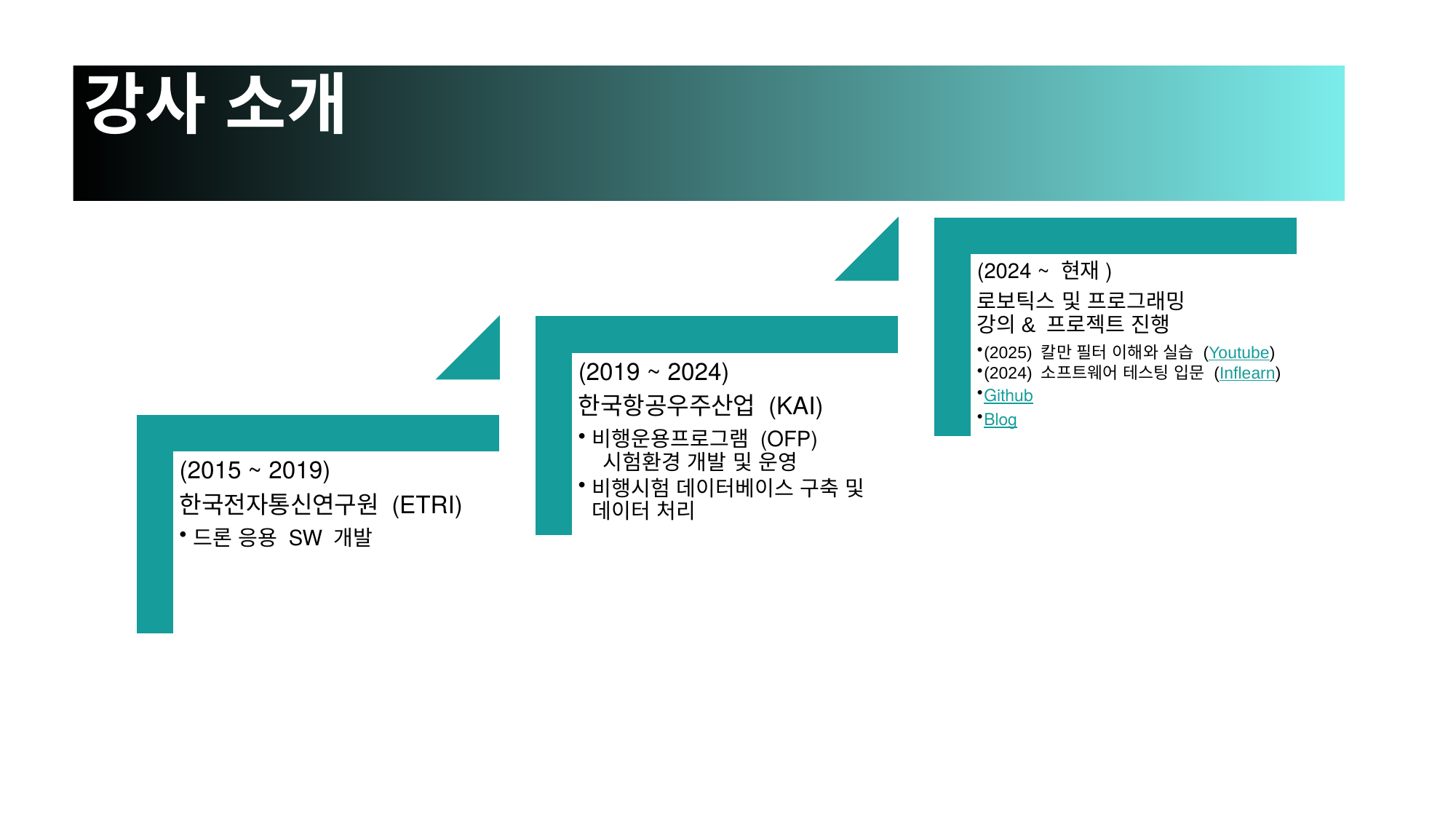

# 강사 소개
(2015 ~ 2019)
한국전자통신연구원 (ETRI)
드론 응용 SW 개발
(2019 ~ 2024)
한국항공우주산업 (KAI)
비행운용프로그램 (OFP)
 시험환경 개발 및 운영
비행시험 데이터베이스 구축 및
데이터 처리
(2024 ~ 현재)
로보틱스 및 프로그래밍
강의& 프로젝트 진행
(2025) 칼만 필터 이해와 실습 (Youtube)
(2024) 소프트웨어 테스팅 입문 (Inflearn)
Github
Blog